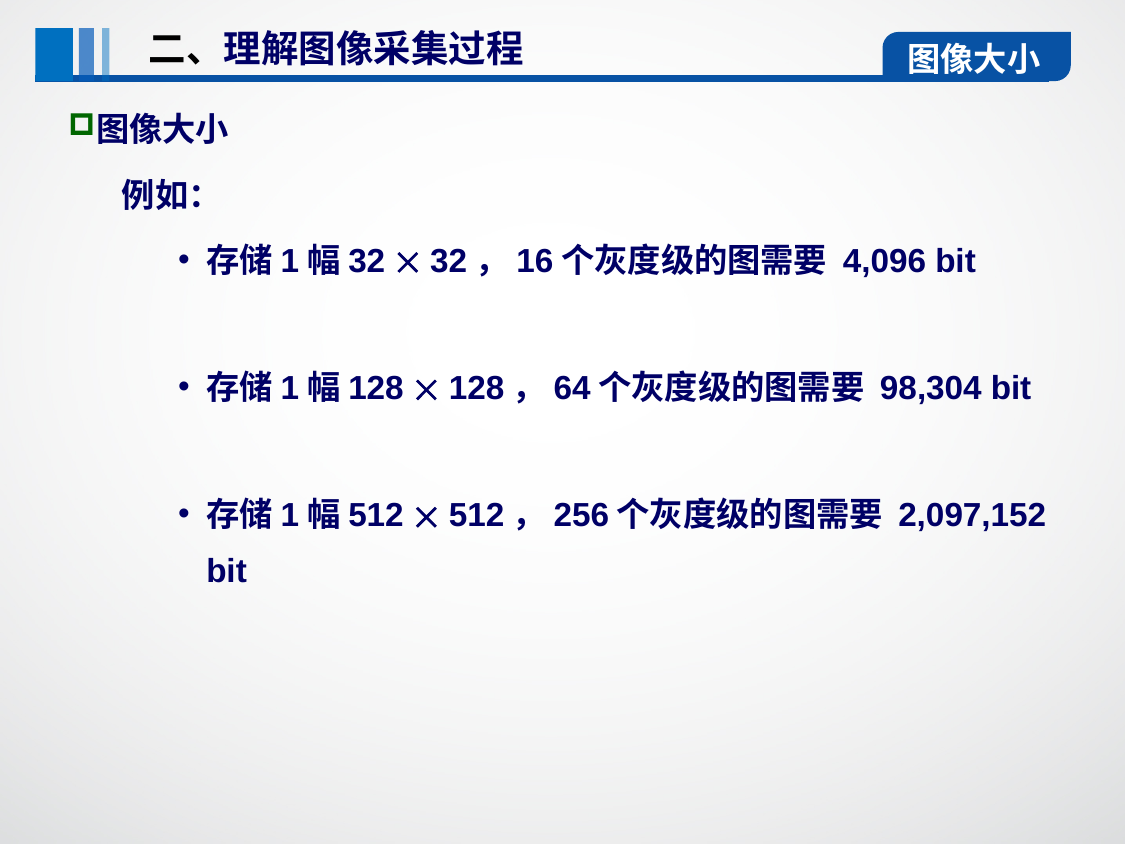

二、理解图像采集过程
图像大小
图像大小
例如：
存储1幅32 × 32，16个灰度级的图需要 4,096 bit

存储1幅128 × 128，64个灰度级的图需要 98,304 bit

存储1幅512 × 512，256个灰度级的图需要 2,097,152 bit